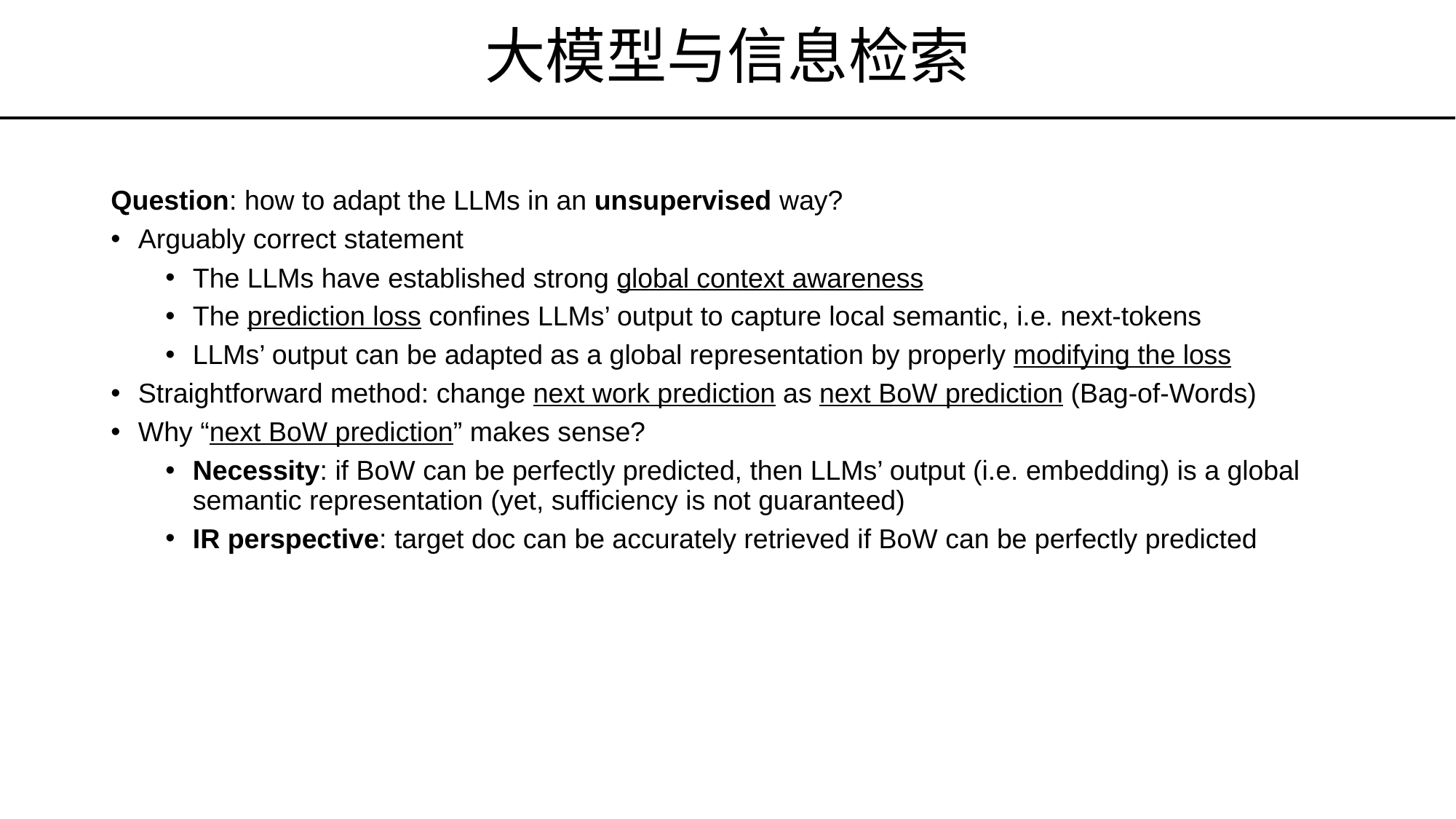

# 大模型与信息检索
Question: how to adapt the LLMs in an unsupervised way?
Arguably correct statement
The LLMs have established strong global context awareness
The prediction loss confines LLMs’ output to capture local semantic, i.e. next-tokens
LLMs’ output can be adapted as a global representation by properly modifying the loss
Straightforward method: change next work prediction as next BoW prediction (Bag-of-Words)
Why “next BoW prediction” makes sense?
Necessity: if BoW can be perfectly predicted, then LLMs’ output (i.e. embedding) is a global semantic representation (yet, sufficiency is not guaranteed)
IR perspective: target doc can be accurately retrieved if BoW can be perfectly predicted